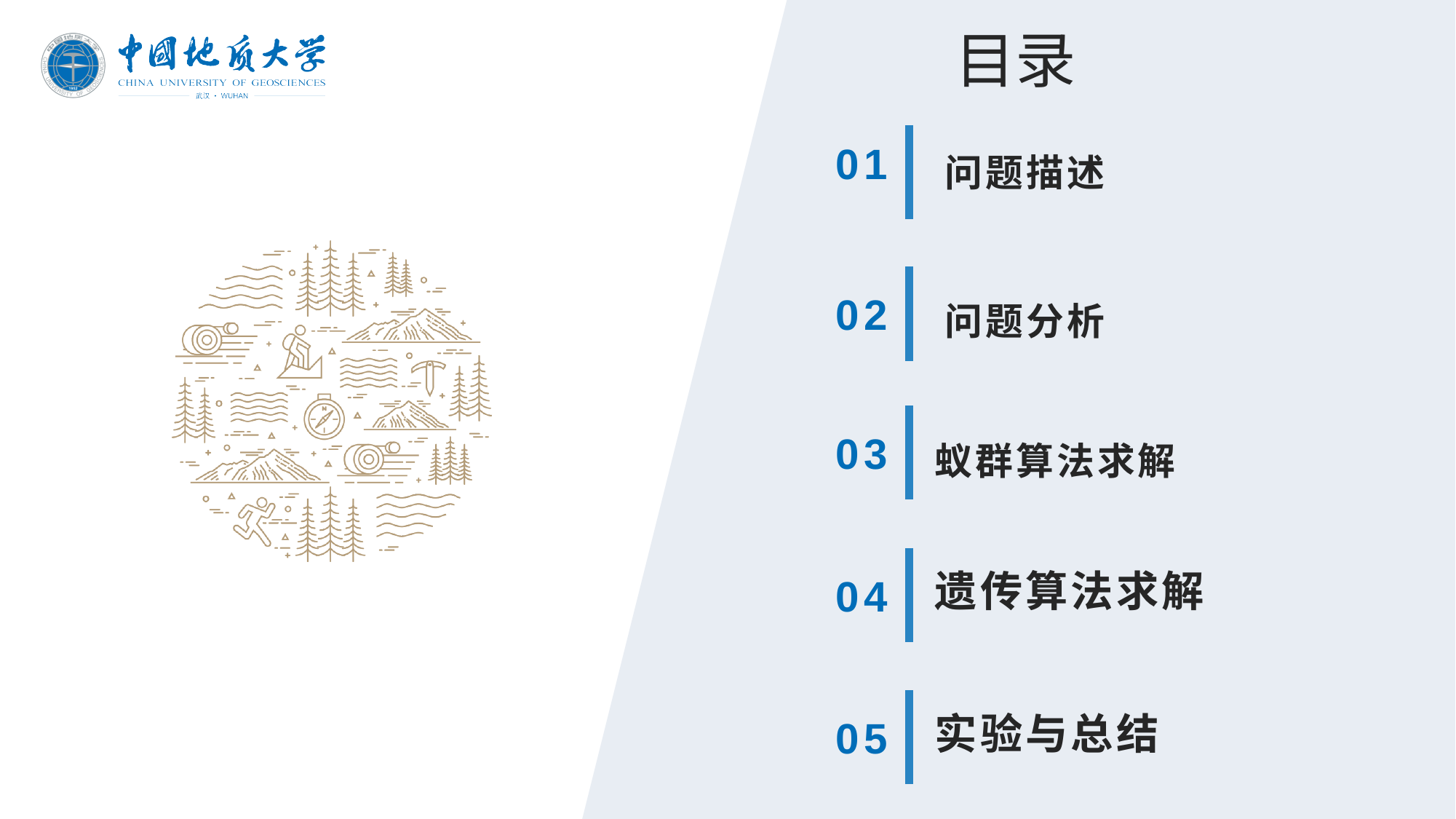

目录
01
问题描述
02
问题分析
03
蚁群算法求解
遗传算法求解
04
实验与总结
05